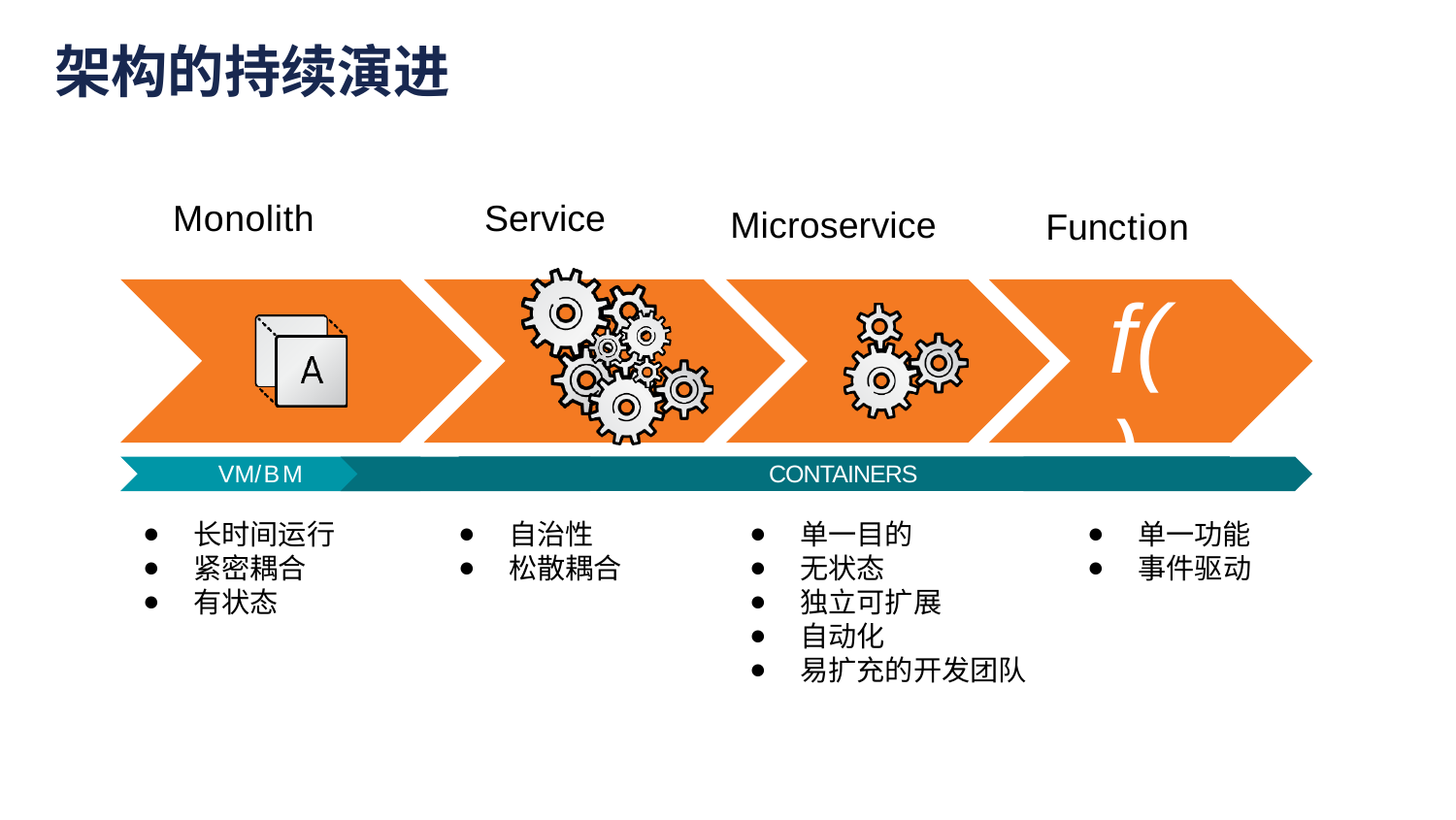

# 架构的持续演进
Monolith
Service
Microservice
Function

f( )

CONTAINERS
VM/BM
单一目的
无状态
独立可扩展
自动化
易扩充的开发团队
长时间运行
紧密耦合
有状态
自治性
松散耦合
单一功能
事件驱动